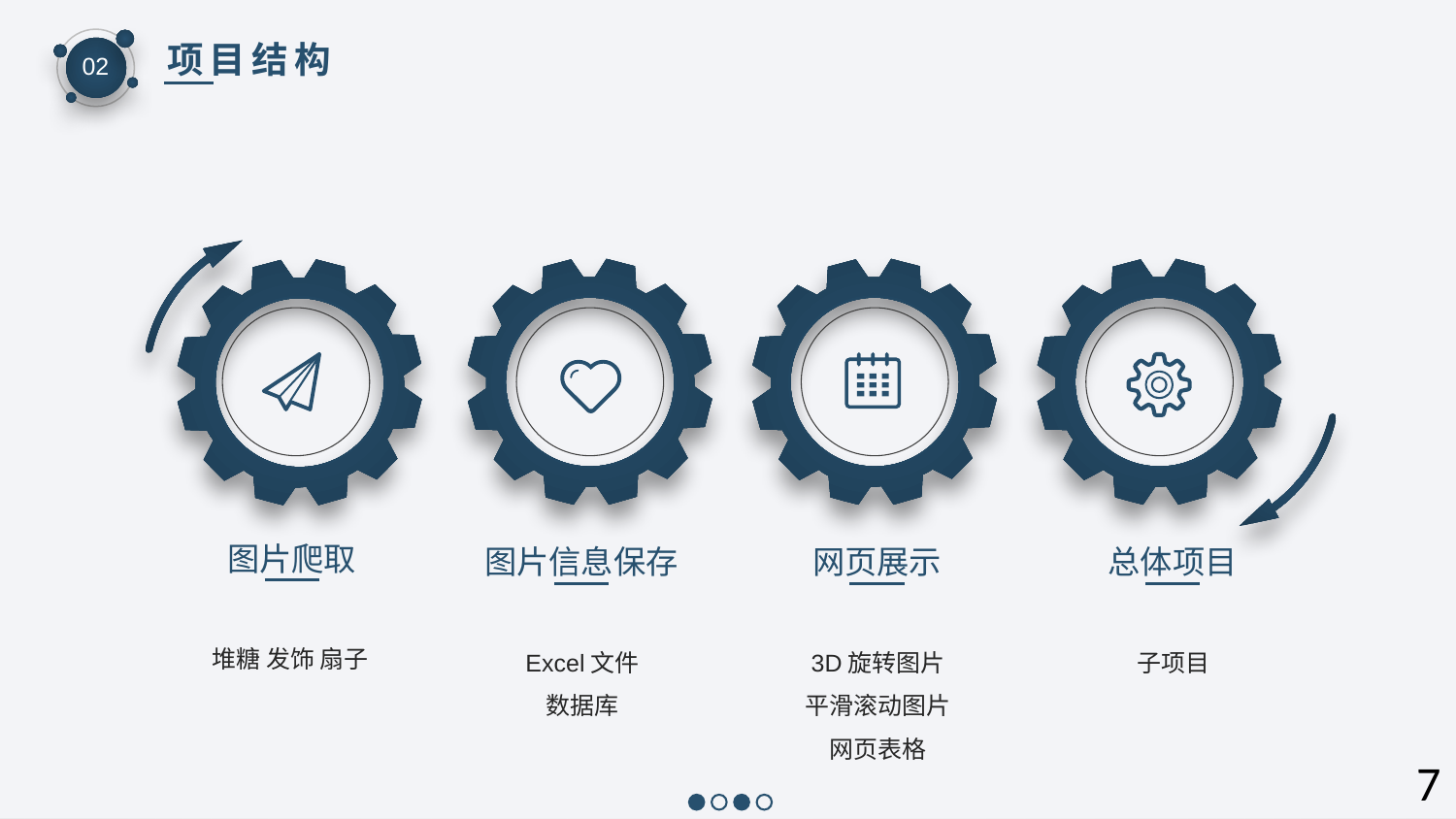

项目结构
02

图片爬取
图片信息保存
网页展示
总体项目
堆糖 发饰 扇子
Excel文件
数据库
3D旋转图片
平滑滚动图片
网页表格
子项目
7